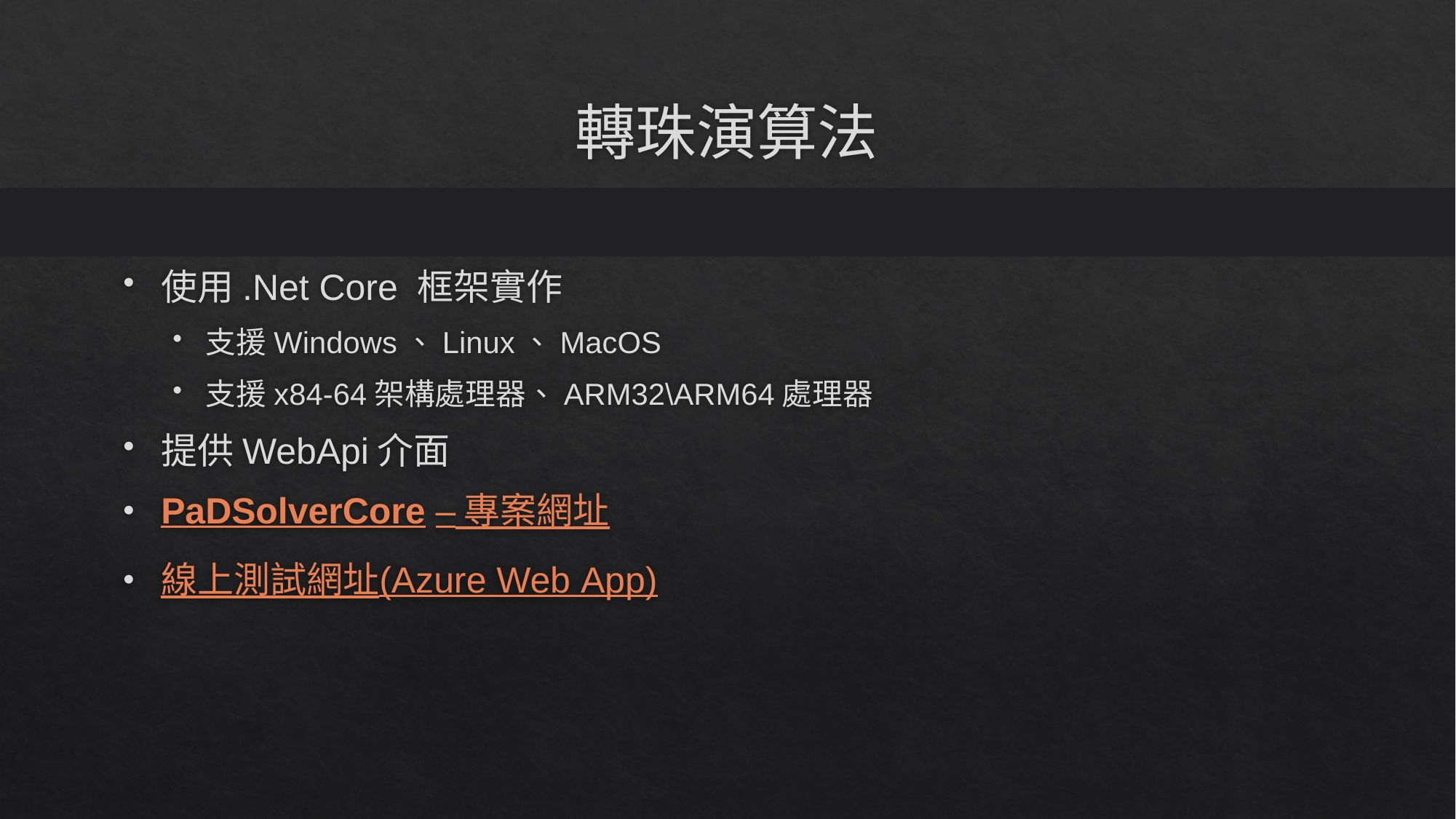

# 轉珠演算法
使用.Net Core 框架實作
支援Windows、Linux、MacOS
支援x84-64架構處理器、ARM32\ARM64處理器
提供WebApi介面
PaDSolverCore – 專案網址
線上測試網址(Azure Web App)